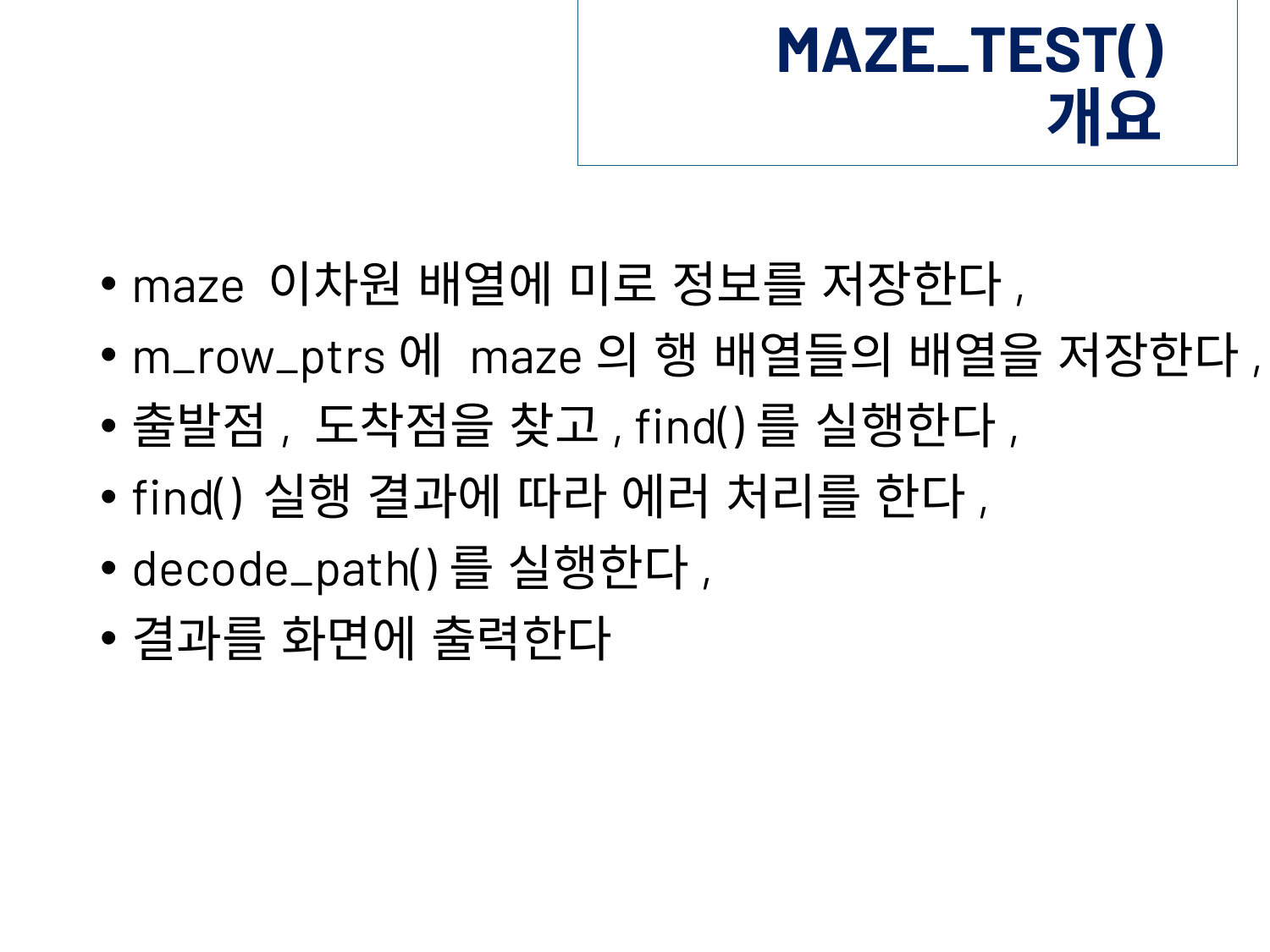

# MAZE_TEST() 개요
maze 이차원 배열에 미로 정보를 저장한다,
m_row_ptrs에 maze의 행 배열들의 배열을 저장한다,
출발점, 도착점을 찾고, find()를 실행한다,
find() 실행 결과에 따라 에러 처리를 한다,
decode_path()를 실행한다,
결과를 화면에 출력한다